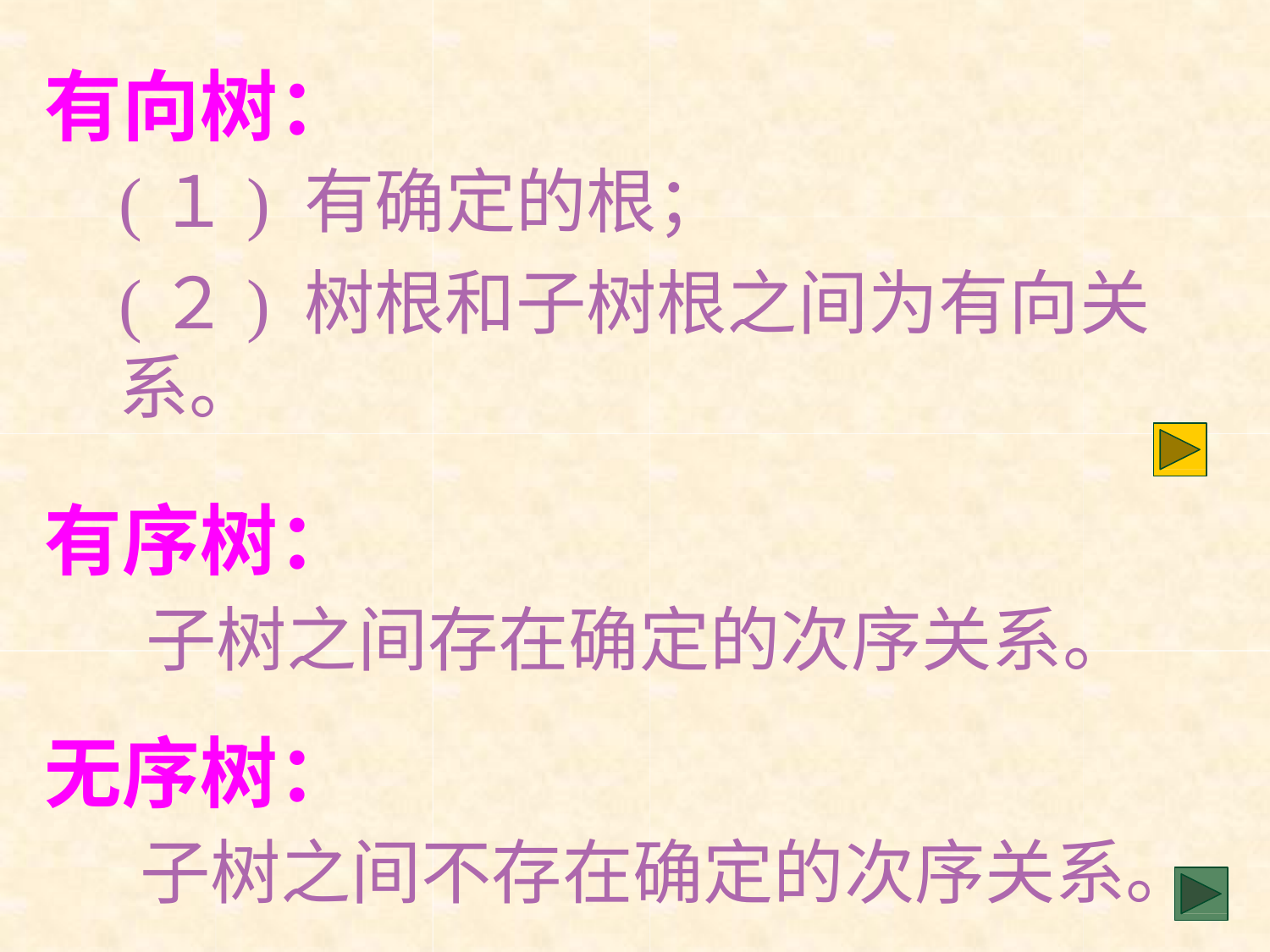

# 有向树：
(１) 有确定的根；
(２) 树根和子树根之间为有向关系。
有序树：
子树之间存在确定的次序关系。
无序树：
子树之间不存在确定的次序关系。